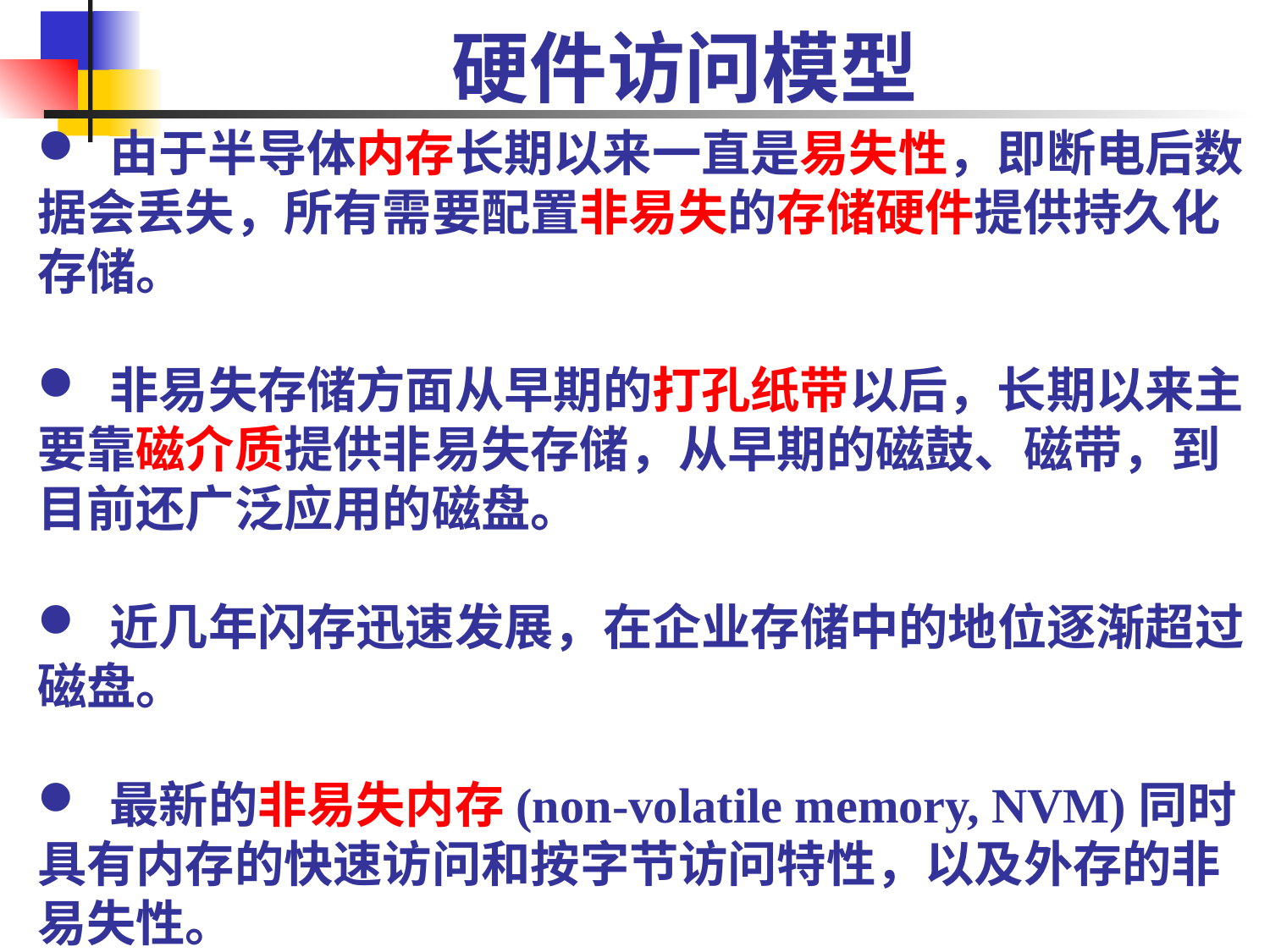

# 硬件访问模型
 由于半导体内存长期以来一直是易失性，即断电后数据会丢失，所有需要配置非易失的存储硬件提供持久化存储。

 非易失存储方面从早期的打孔纸带以后，长期以来主要靠磁介质提供非易失存储，从早期的磁鼓、磁带，到目前还广泛应用的磁盘。

 近几年闪存迅速发展，在企业存储中的地位逐渐超过磁盘。

 最新的非易失内存(non-volatile memory, NVM)同时具有内存的快速访问和按字节访问特性，以及外存的非易失性。